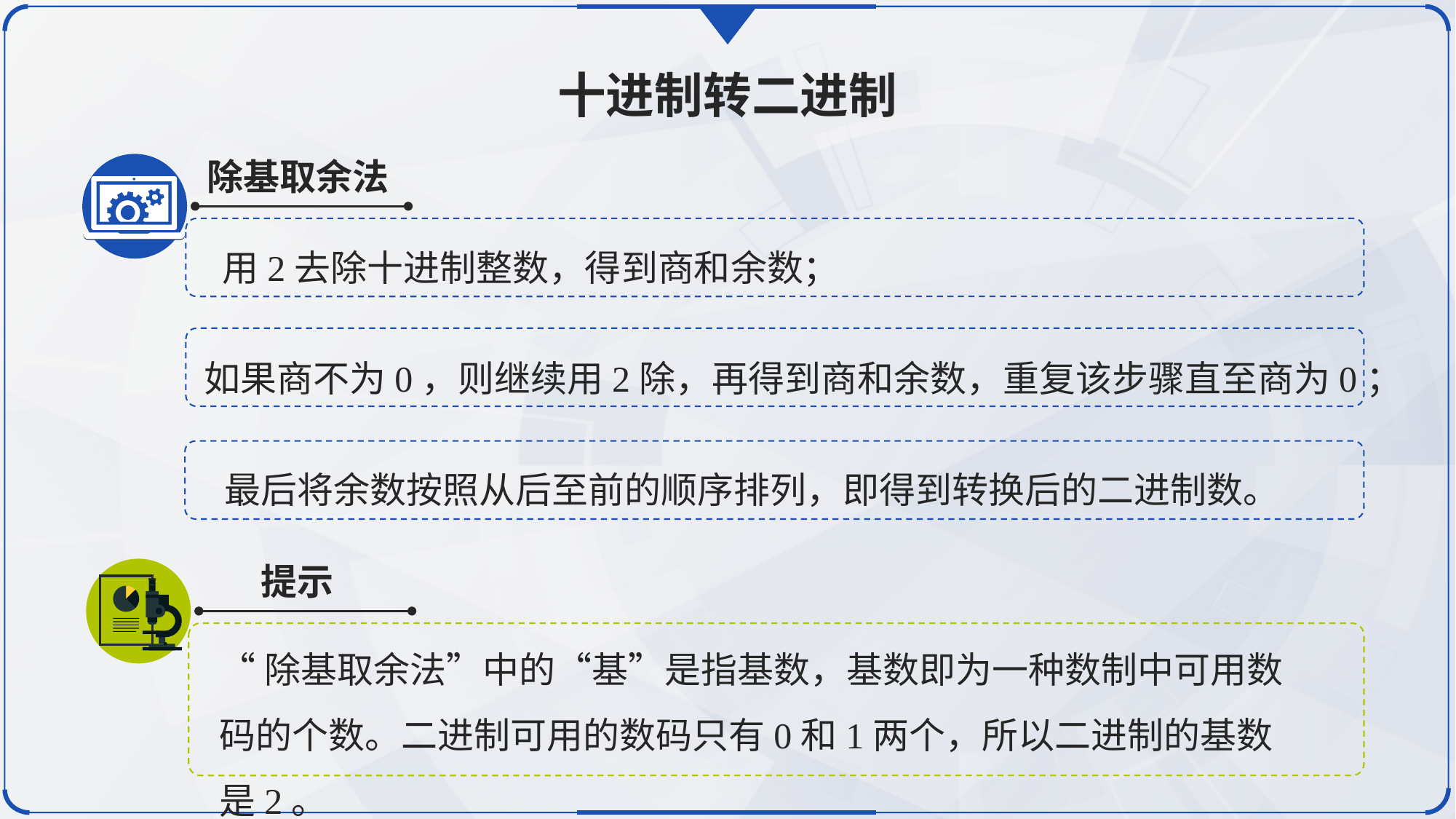

十进制转二进制
除基取余法

用2去除十进制整数，得到商和余数；

如果商不为0，则继续用2除，再得到商和余数，重复该步骤直至商为0；
最后将余数按照从后至前的顺序排列，即得到转换后的二进制数。

提示

“除基取余法”中的“基”是指基数，基数即为一种数制中可用数码的个数。二进制可用的数码只有0和1两个，所以二进制的基数是2。